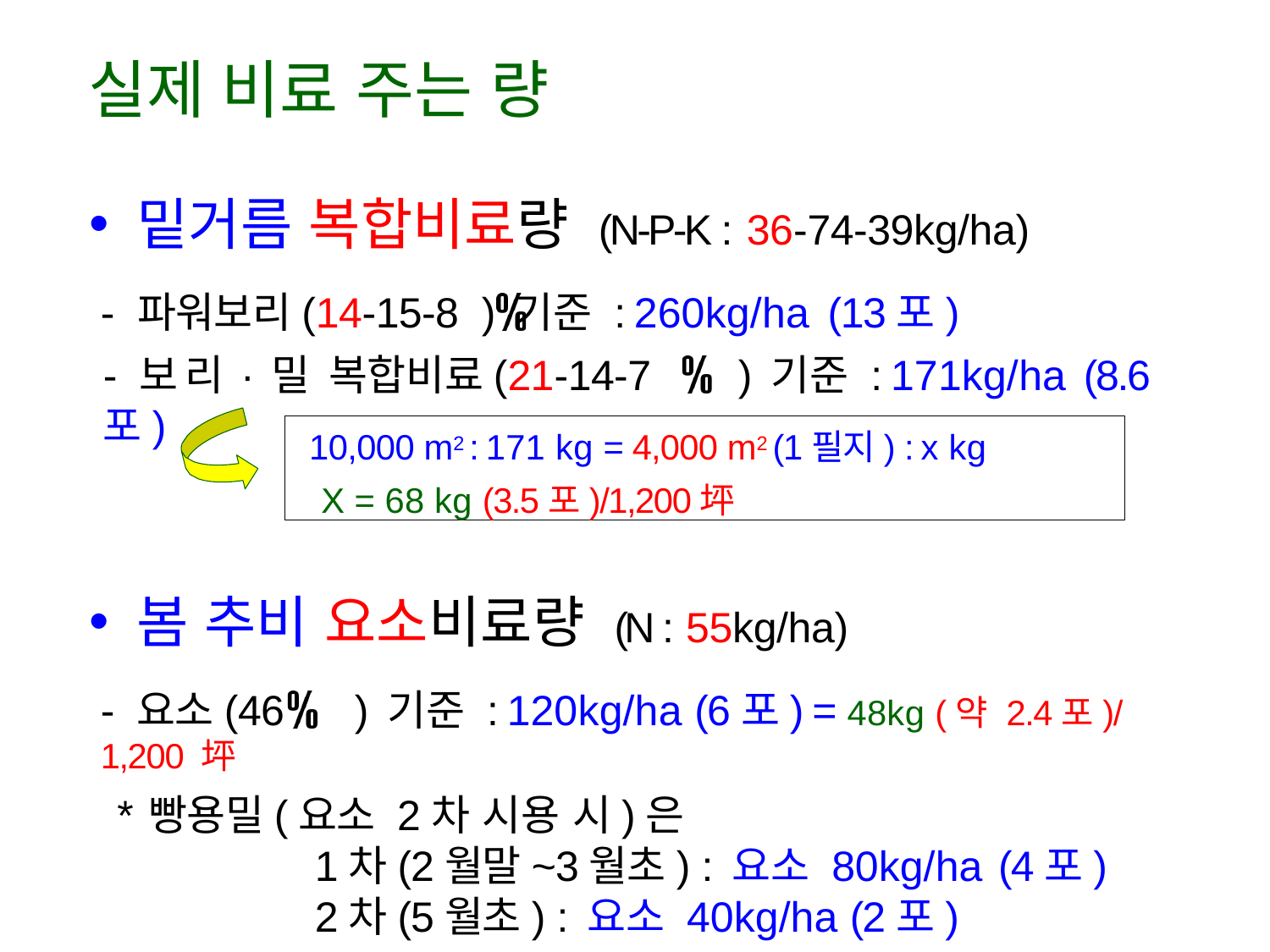

# 실제 비료 주는 량
밑거름 복합비료량 (N-P-K : 36-74-39kg/ha)
- 파워보리(14-15-8	) 기준 : 260kg/ha (13포)
- 보리·밀 복합비료(21-14-7	) 기준 : 171kg/ha (8.6포)

10,000 m2 : 171 kg = 4,000 m2 (1필지) : x kg
X = 68 kg (3.5포)/1,200坪
봄 추비 요소비료량 (N : 55kg/ha)
- 요소(46	) 기준 : 120kg/ha (6포) = 48kg (약 2.4포)/1,200 坪
* 빵용밀(요소 2차 시용 시)은
1차(2월말~3월초) : 요소 80kg/ha (4포)
2차(5월초) : 요소 40kg/ha (2포)